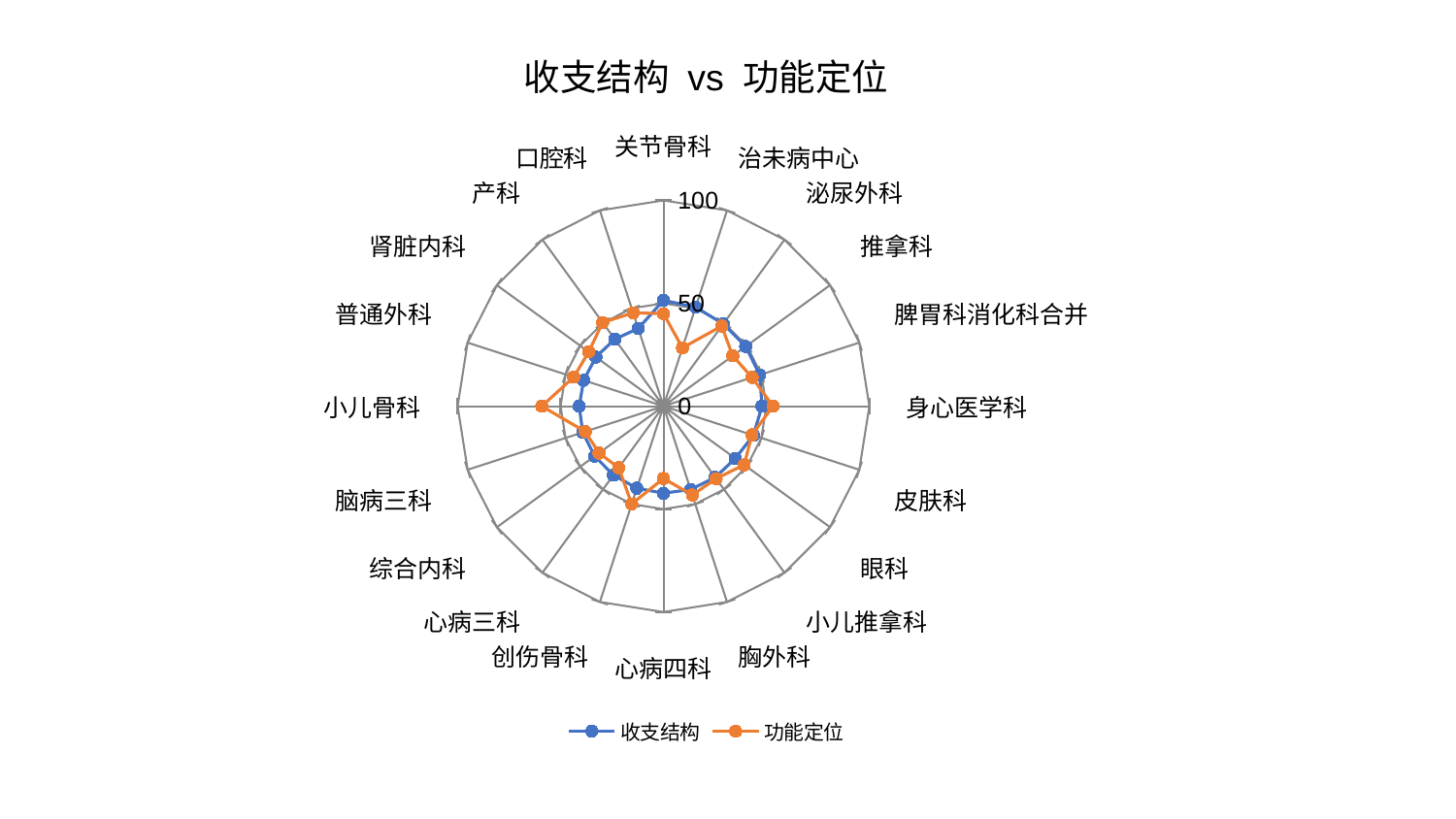

### Chart: 收支结构 vs 功能定位

| Category | 收支结构 | 功能定位 |
|---|---|---|
| 关节骨科 | 51.46855608078091 | 44.971219739867436 |
| 治未病中心 | 50.5649318358958 | 29.81277578317994 |
| 泌尿外科 | 49.41593872302205 | 48.13804728247136 |
| 推拿科 | 49.39052182993607 | 41.61037786918708 |
| 脾胃科消化科合并 | 49.189111998870956 | 45.28065415889737 |
| 身心医学科 | 47.87917690923511 | 53.20622034091733 |
| 皮肤科 | 45.902110789086784 | 45.22356527329607 |
| 眼科 | 43.15709836406585 | 48.48359011014031 |
| 小儿推拿科 | 42.774581651097016 | 43.53015183667154 |
| 胸外科 | 42.574463530428254 | 45.38032659071407 |
| 心病四科 | 42.305531126205295 | 35.13141785346612 |
| 创伤骨科 | 41.90467580904558 | 49.91554918128156 |
| 心病三科 | 41.392402751906396 | 37.002941422787025 |
| 综合内科 | 41.31199082382793 | 38.726048686834375 |
| 脑病三科 | 41.21628677710337 | 39.95355002726532 |
| 小儿骨科 | 40.937793096750404 | 59.087765169078686 |
| 普通外科 | 40.7536944424617 | 45.845621774593724 |
| 肾脏内科 | 40.591866205943745 | 44.88622150699431 |
| 产科 | 40.25275351971545 | 50.258066592410174 |
| 口腔科 | 39.70629401915842 | 47.70958725104284 |
70